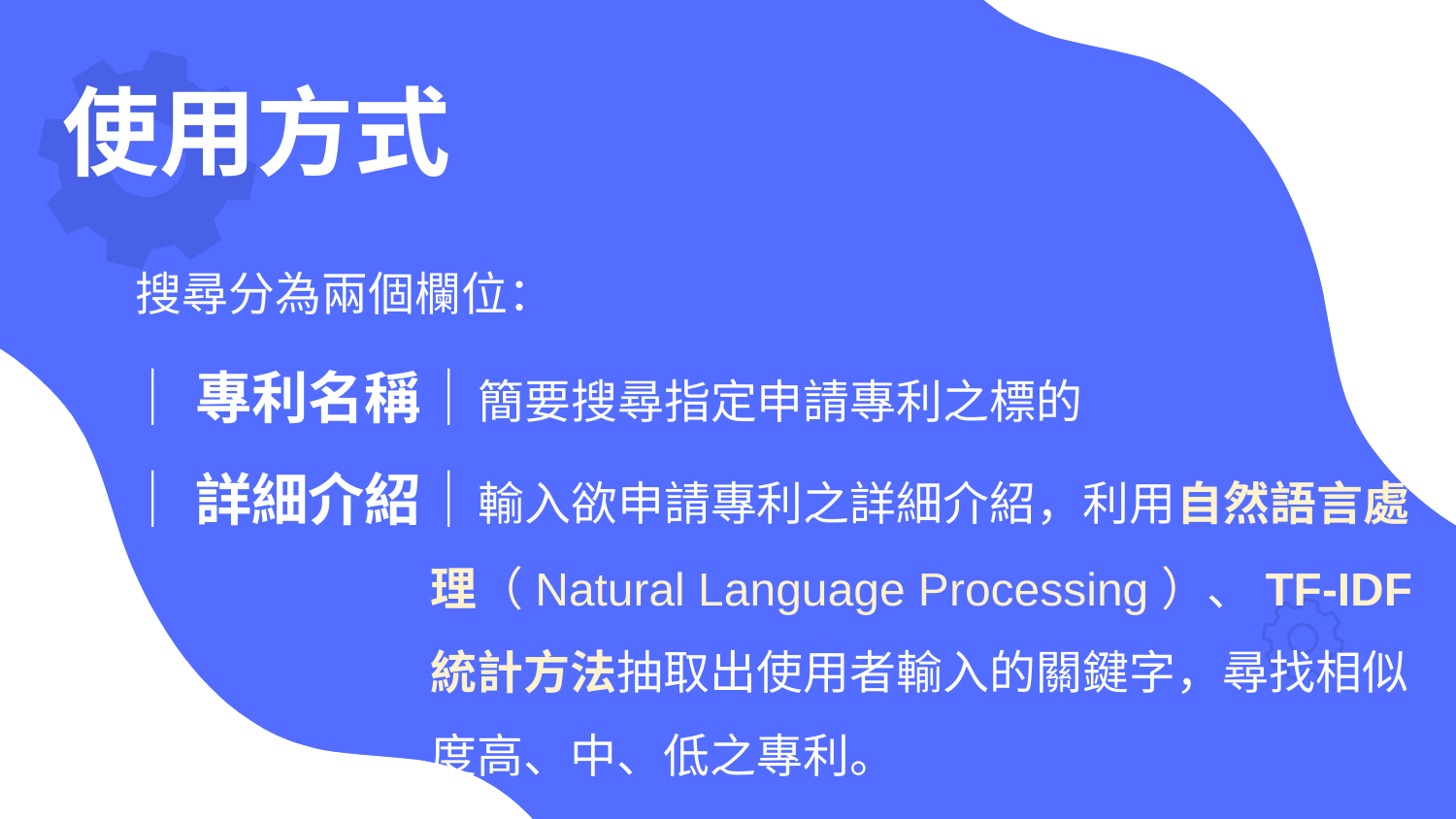

使用方式
搜尋分為兩個欄位：
│專利名稱│簡要搜尋指定申請專利之標的
│詳細介紹│輸入欲申請專利之詳細介紹，利用自然語言處
　　　　　　　理（Natural Language Processing）、TF-IDF
　　　　　　　統計方法抽取出使用者輸入的關鍵字，尋找相似
　　　　　　　度高、中、低之專利。